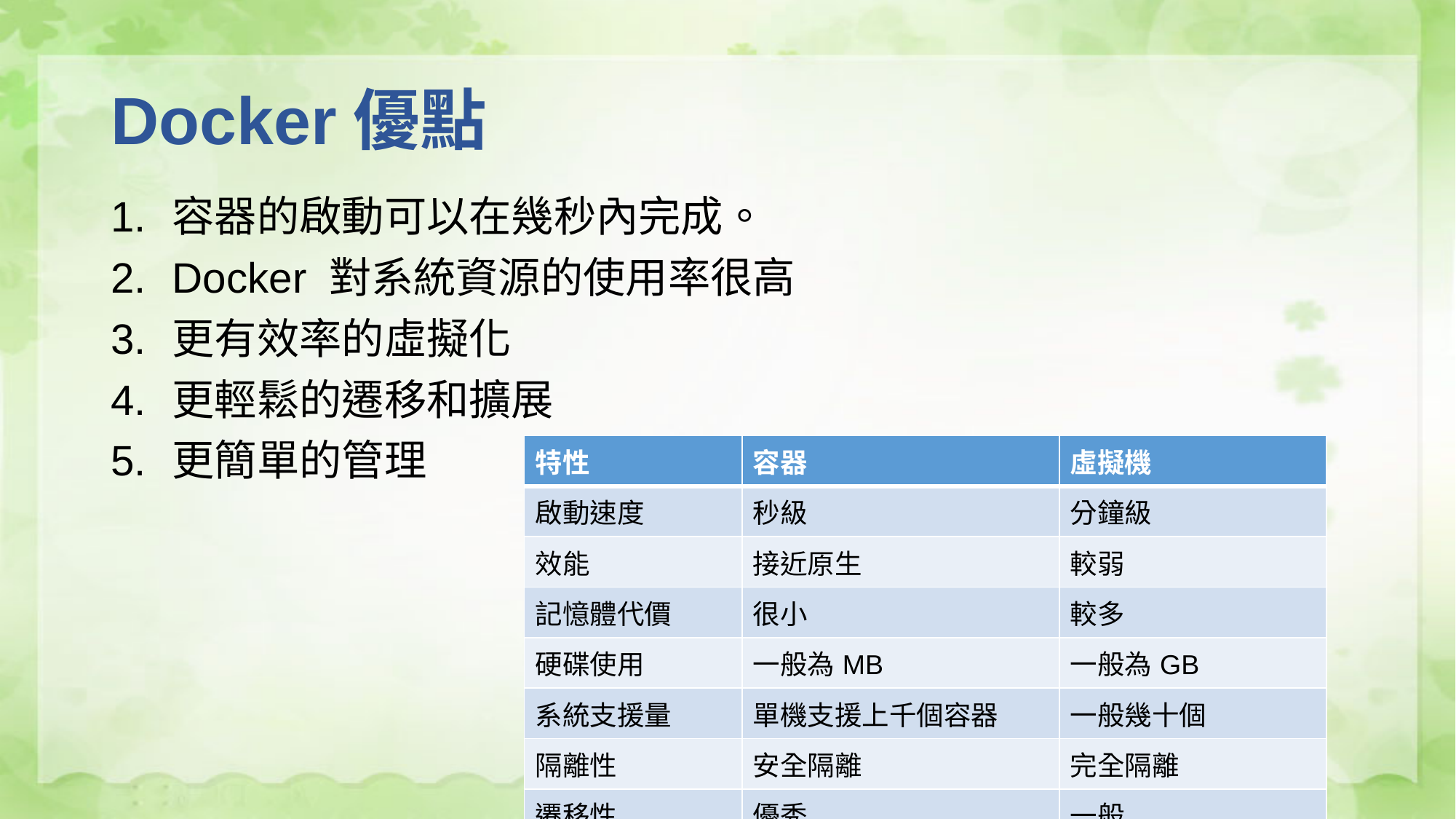

# Docker優點
容器的啟動可以在幾秒內完成。
Docker 對系統資源的使用率很高
更有效率的虛擬化
更輕鬆的遷移和擴展
更簡單的管理

| 特性 | 容器 | 虛擬機 |
| --- | --- | --- |
| 啟動速度 | 秒級 | 分鐘級 |
| 效能 | 接近原生 | 較弱 |
| 記憶體代價 | 很小 | 較多 |
| 硬碟使用 | 一般為MB | 一般為GB |
| 系統支援量 | 單機支援上千個容器 | 一般幾十個 |
| 隔離性 | 安全隔離 | 完全隔離 |
| 遷移性 | 優秀 | 一般 |